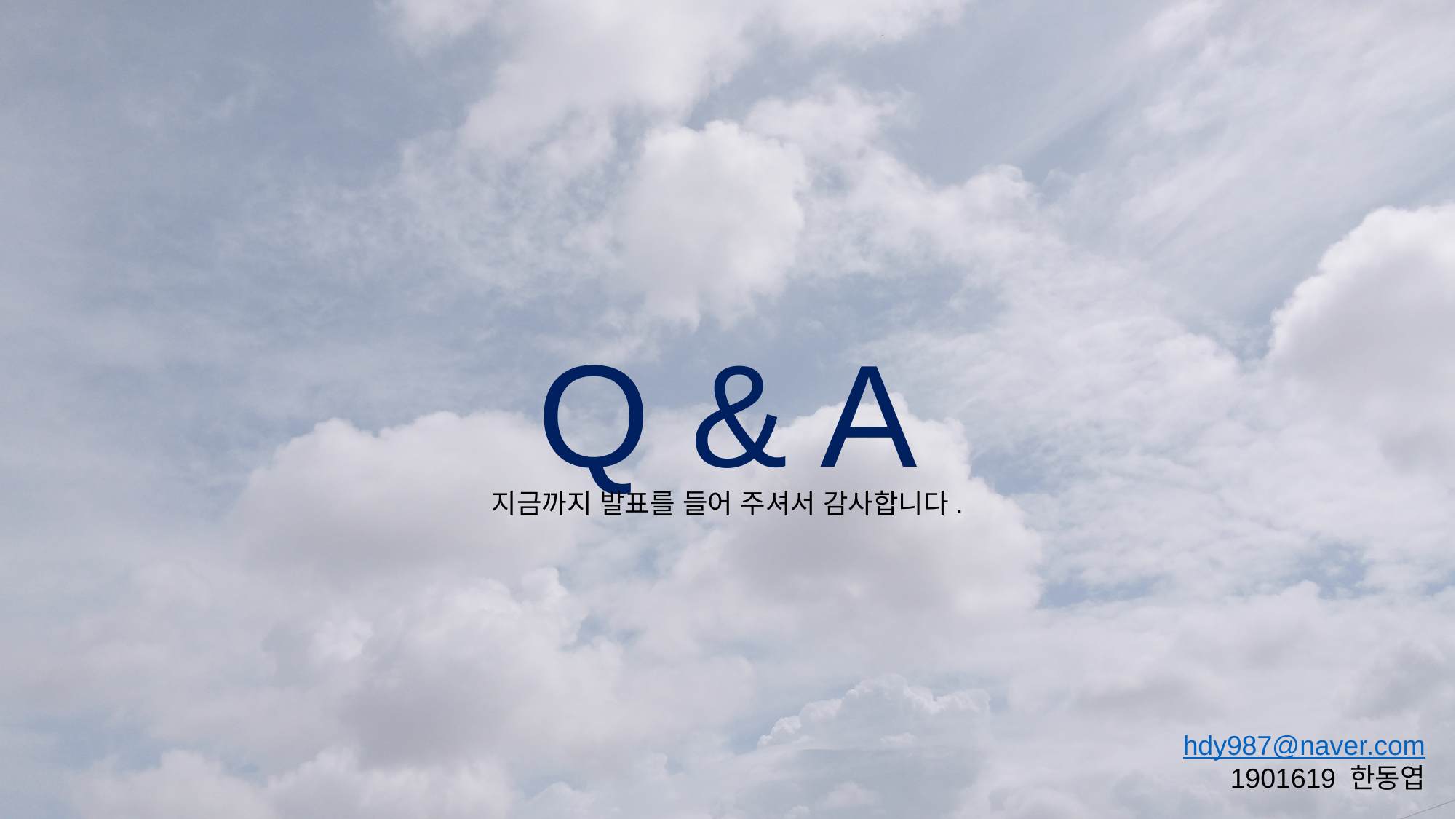

Q & A
지금까지 발표를 들어 주셔서 감사합니다.
hdy987@naver.com
1901619 한동엽